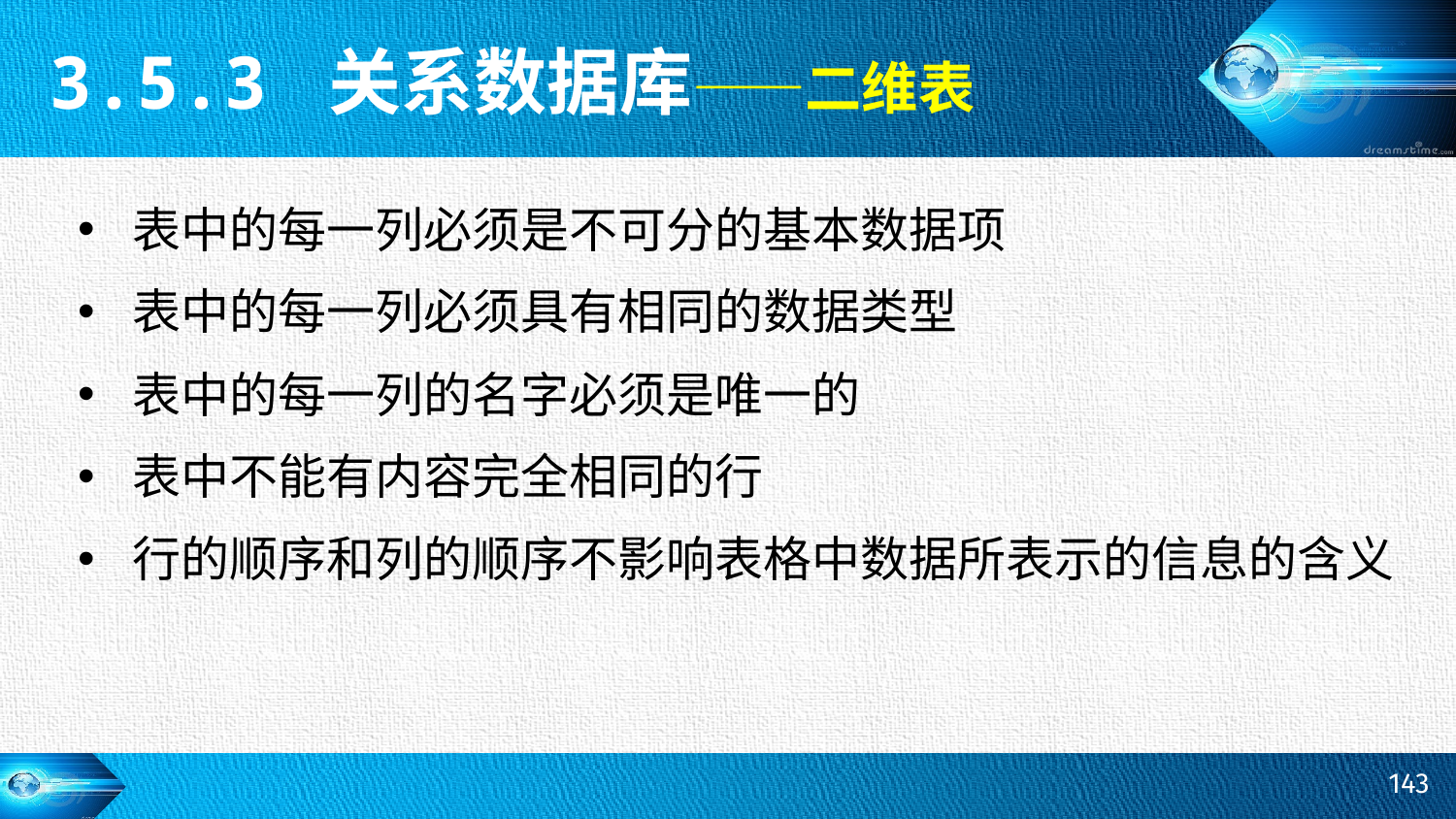

3.5.3 关系数据库——二维表
表中的每一列必须是不可分的基本数据项
表中的每一列必须具有相同的数据类型
表中的每一列的名字必须是唯一的
表中不能有内容完全相同的行
行的顺序和列的顺序不影响表格中数据所表示的信息的含义
143